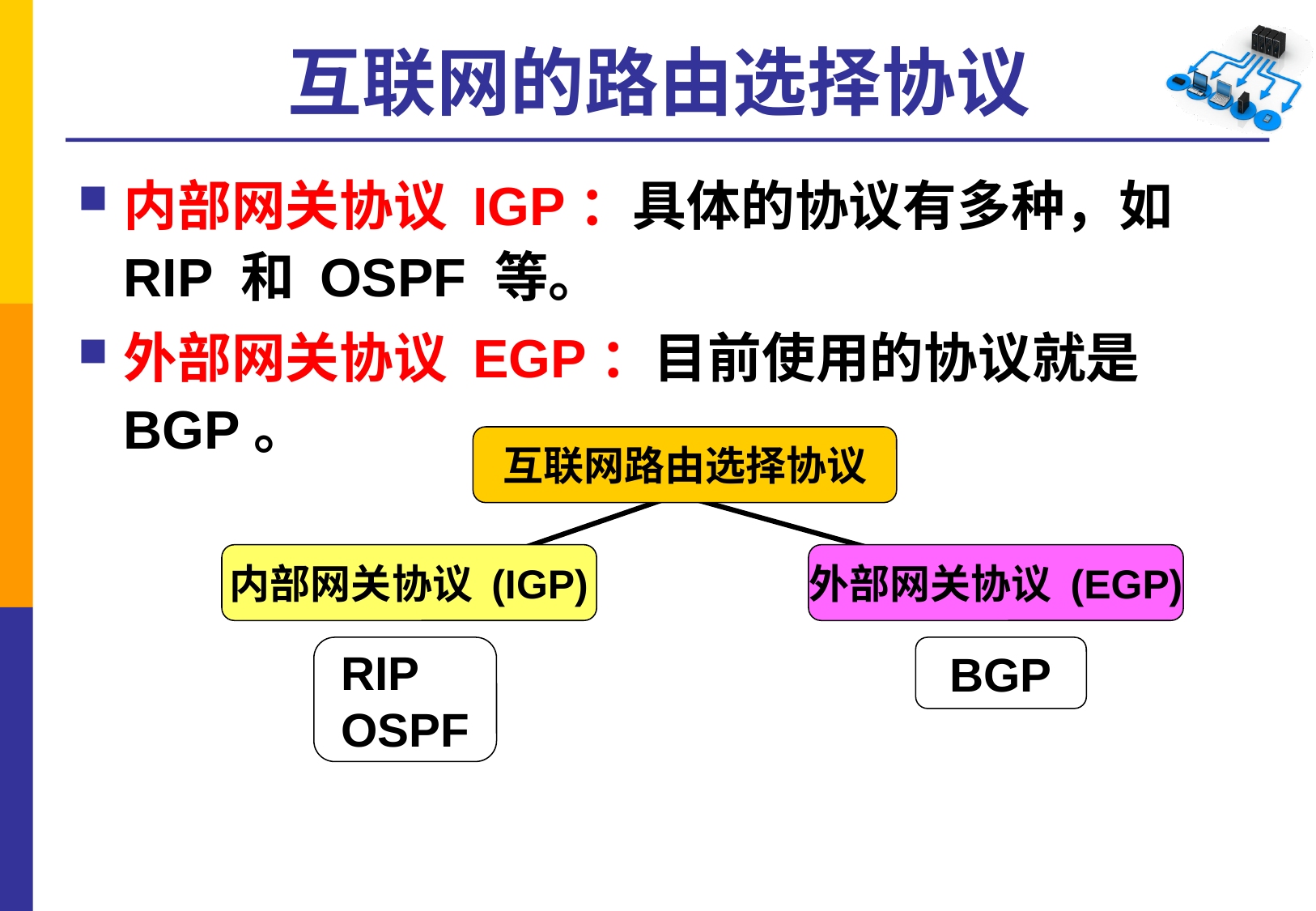

# 互联网的路由选择协议
内部网关协议 IGP：具体的协议有多种，如 RIP 和 OSPF 等。
外部网关协议 EGP：目前使用的协议就是 BGP。
互联网路由选择协议

内部网关协议 (IGP)
外部网关协议 (EGP)
RIP
OSPF
BGP